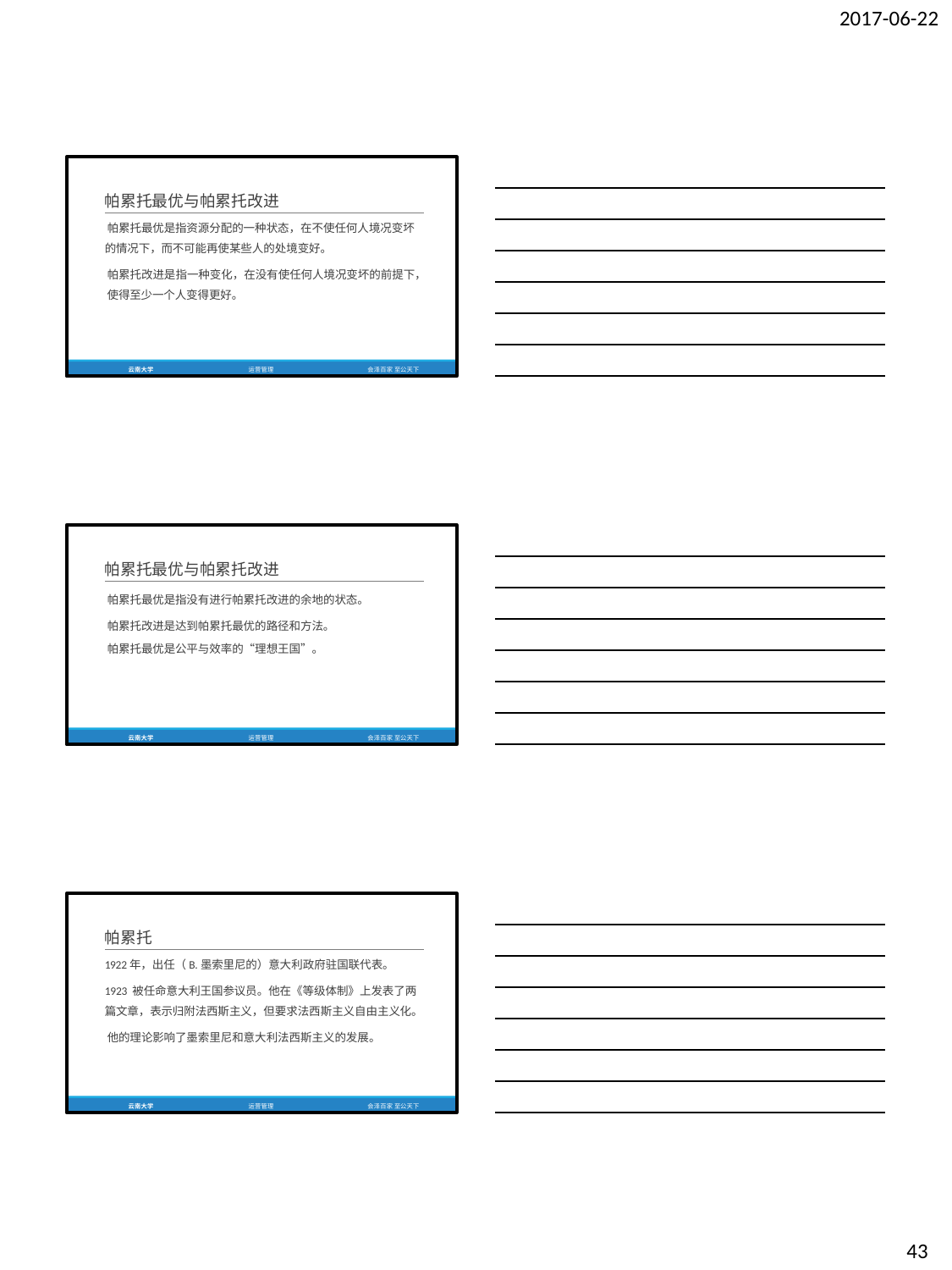

2017-06-22

帕累托最优与帕累托改进
帕累托最优是指资源分配的一种状态，在不使任何人境况变坏 的情况下，而不可能再使某些人的处境变好。
帕累托改进是指一种变化，在没有使任何人境况变坏的前提下，  使得至少一个人变得更好。

云南大学
运营管理
会泽百家 至公天下

帕累托最优与帕累托改进
帕累托最优是指没有进行帕累托改进的余地的状态。 帕累托改进是达到帕累托最优的路径和方法。
帕累托最优是公平与效率的“理想王国”。

云南大学
运营管理
会泽百家 至公天下

帕累托
1922年，出任（B.墨索里尼的）意大利政府驻国联代表。
1923 被任命意大利王国参议员。他在《等级体制》上发表了两 篇文章，表示归附法西斯主义，但要求法西斯主义自由主义化。

他的理论影响了墨索里尼和意大利法西斯主义的发展。

云南大学
运营管理
会泽百家 至公天下

43